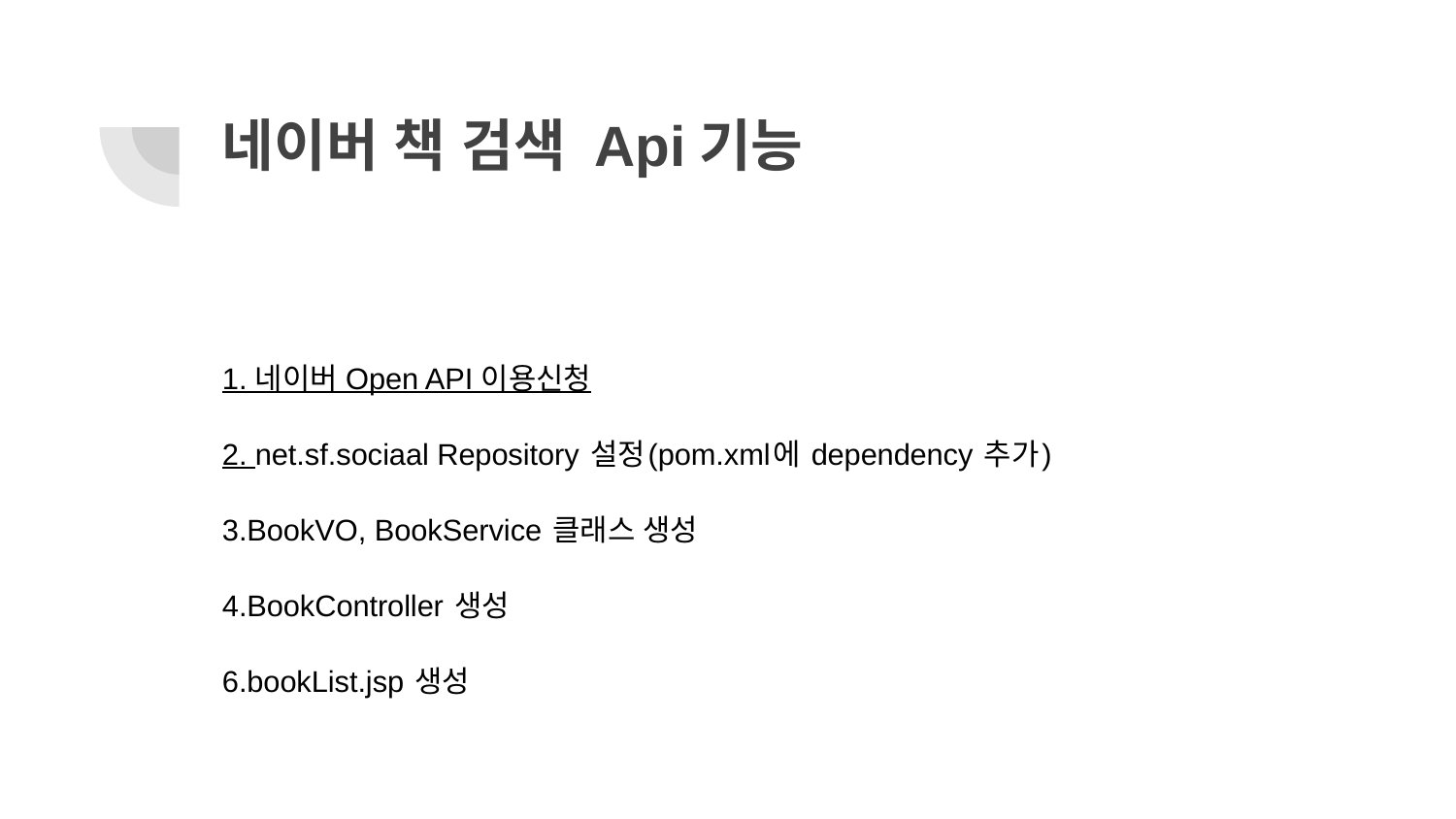

# 네이버 책 검색 Api기능
1. 네이버 Open API 이용신청
2. net.sf.sociaal Repository 설정(pom.xml에 dependency 추가)
3.BookVO, BookService 클래스 생성
4.BookController 생성
6.bookList.jsp 생성